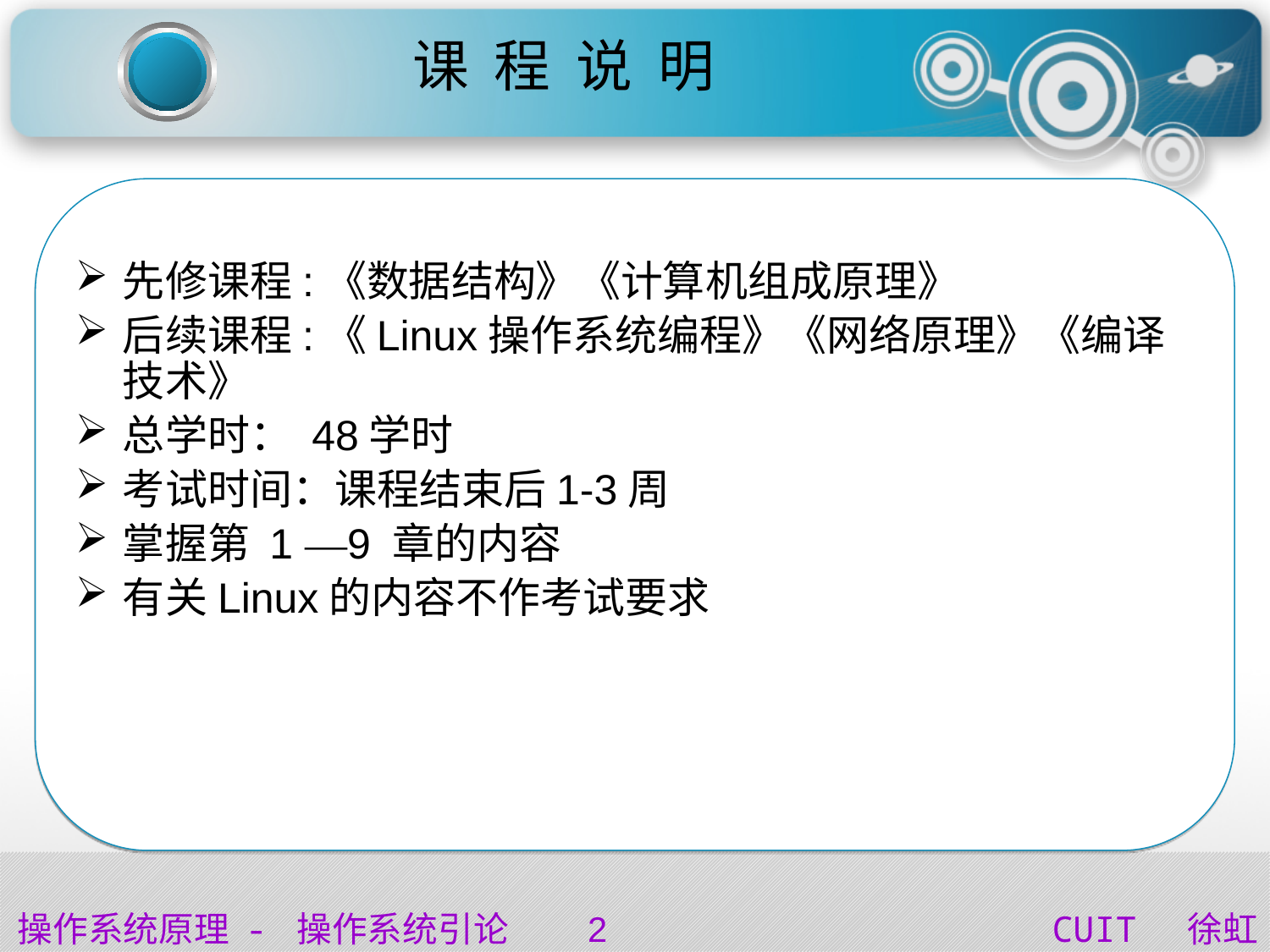

# 课  程  说  明
先修课程:《数据结构》《计算机组成原理》
后续课程:《Linux操作系统编程》《网络原理》《编译技术》
总学时： 48学时
考试时间：课程结束后1-3周
掌握第 1 —9 章的内容
有关Linux的内容不作考试要求